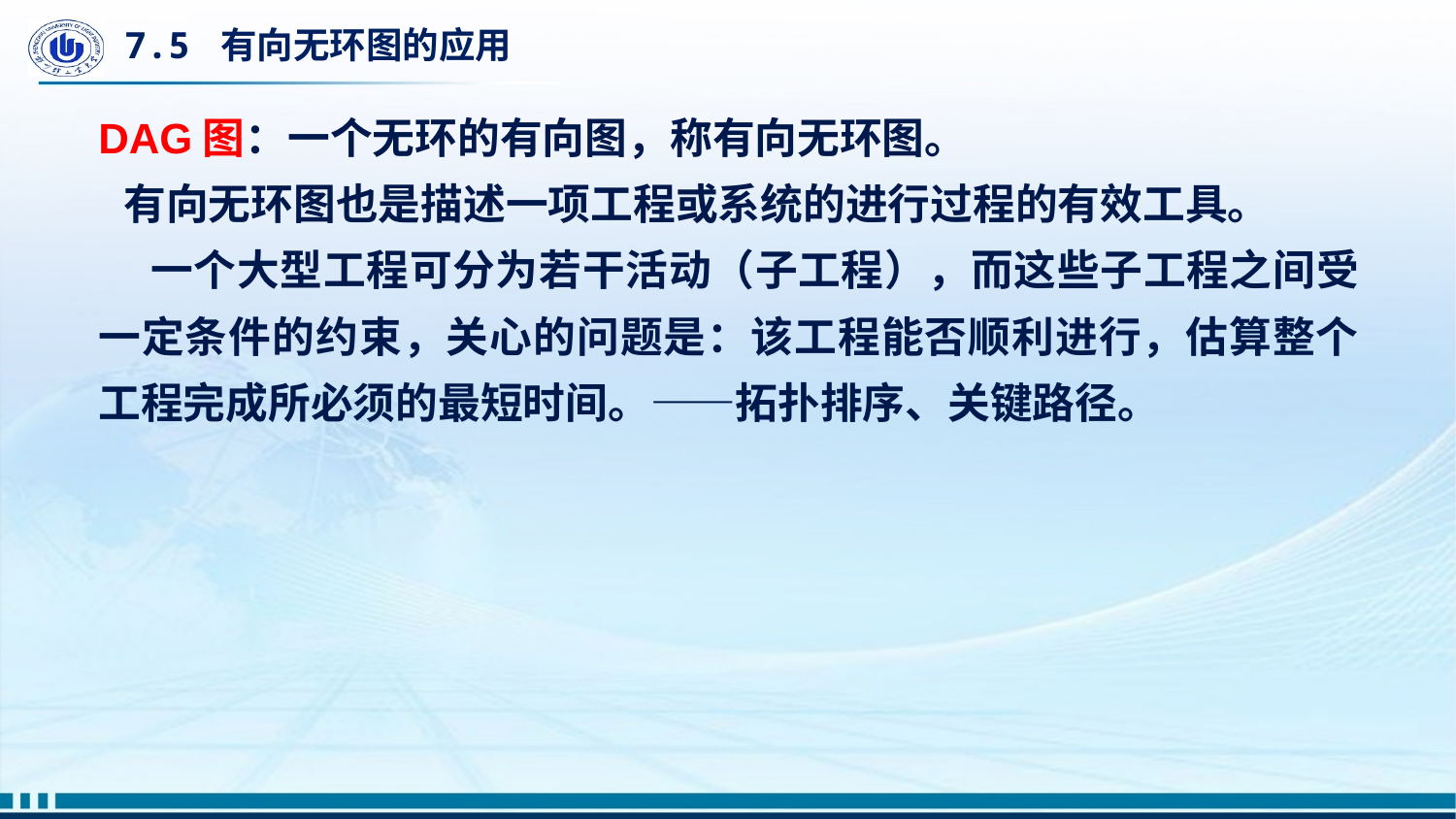

# 7.5 有向无环图的应用
DAG图：一个无环的有向图，称有向无环图。
  有向无环图也是描述一项工程或系统的进行过程的有效工具。
    一个大型工程可分为若干活动（子工程），而这些子工程之间受一定条件的约束，关心的问题是：该工程能否顺利进行，估算整个工程完成所必须的最短时间。——拓扑排序、关键路径。